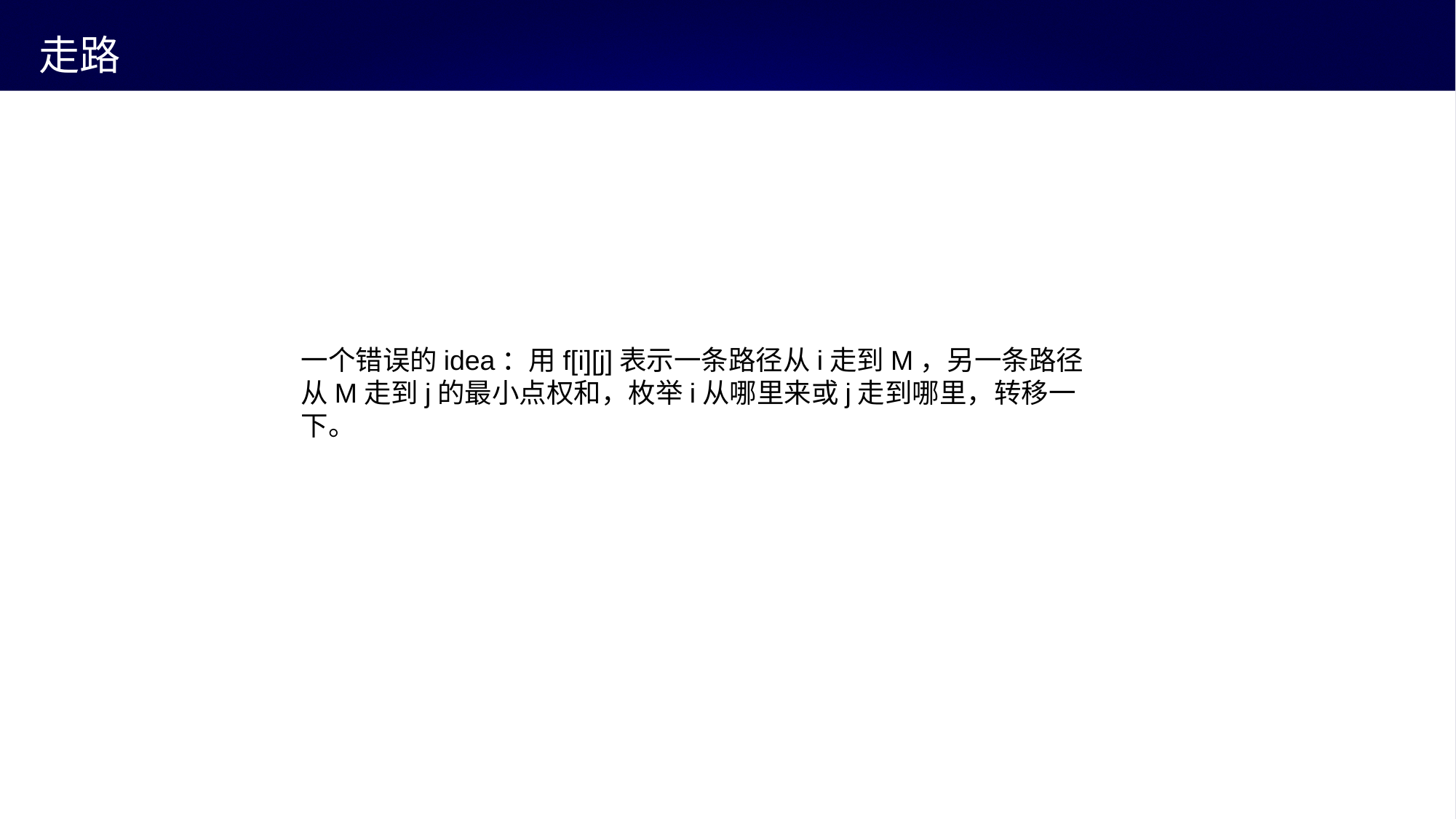

# 走路
一个错误的idea：用f[i][j]表示一条路径从i走到M，另一条路径从M走到j的最小点权和，枚举i从哪里来或j走到哪里，转移一下。